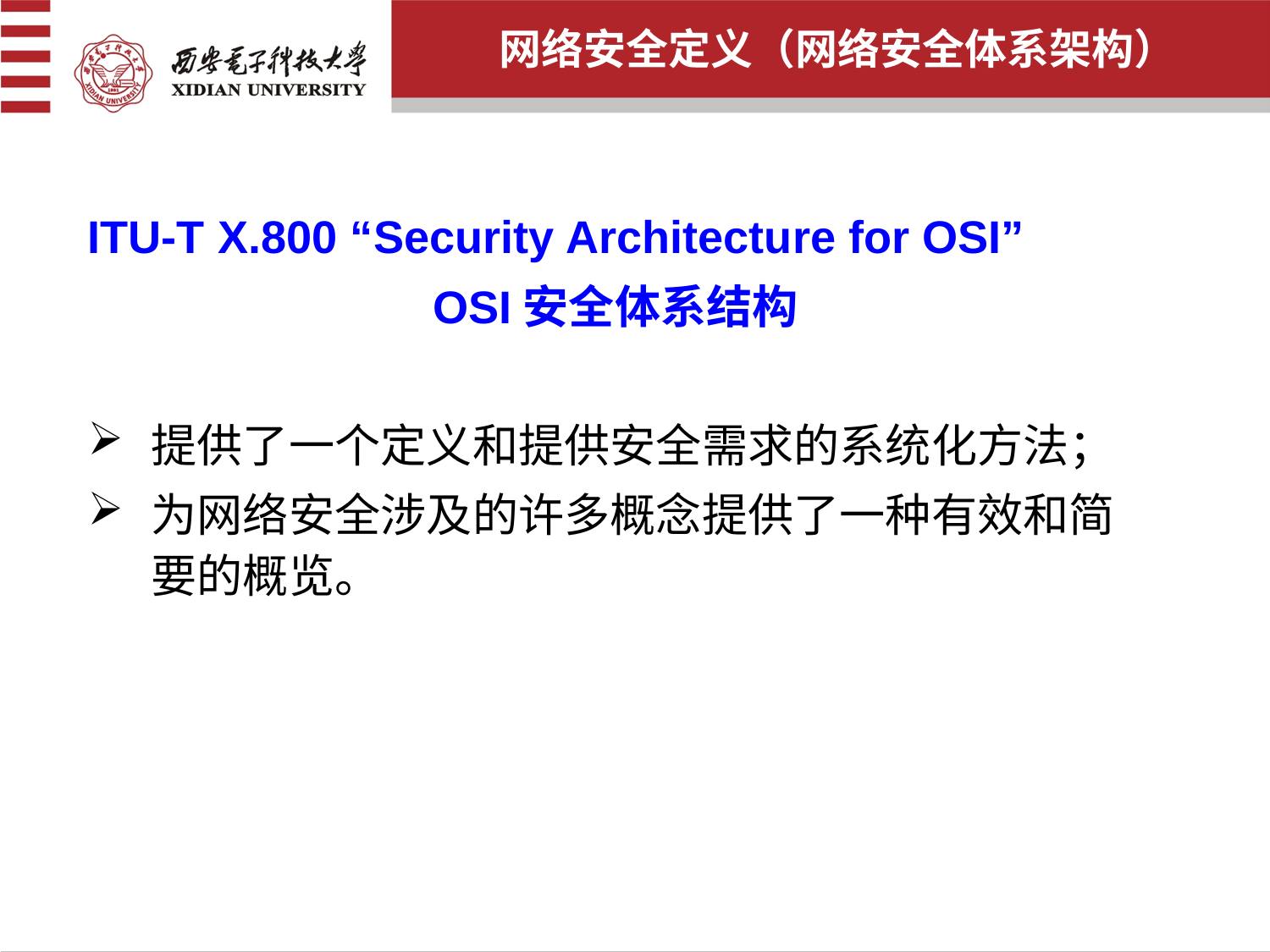

网络安全定义（网络安全体系架构）
ITU-T X.800 “Security Architecture for OSI”
OSI安全体系结构

提供了一个定义和提供安全需求的系统化方法；
为网络安全涉及的许多概念提供了一种有效和简要的概览。